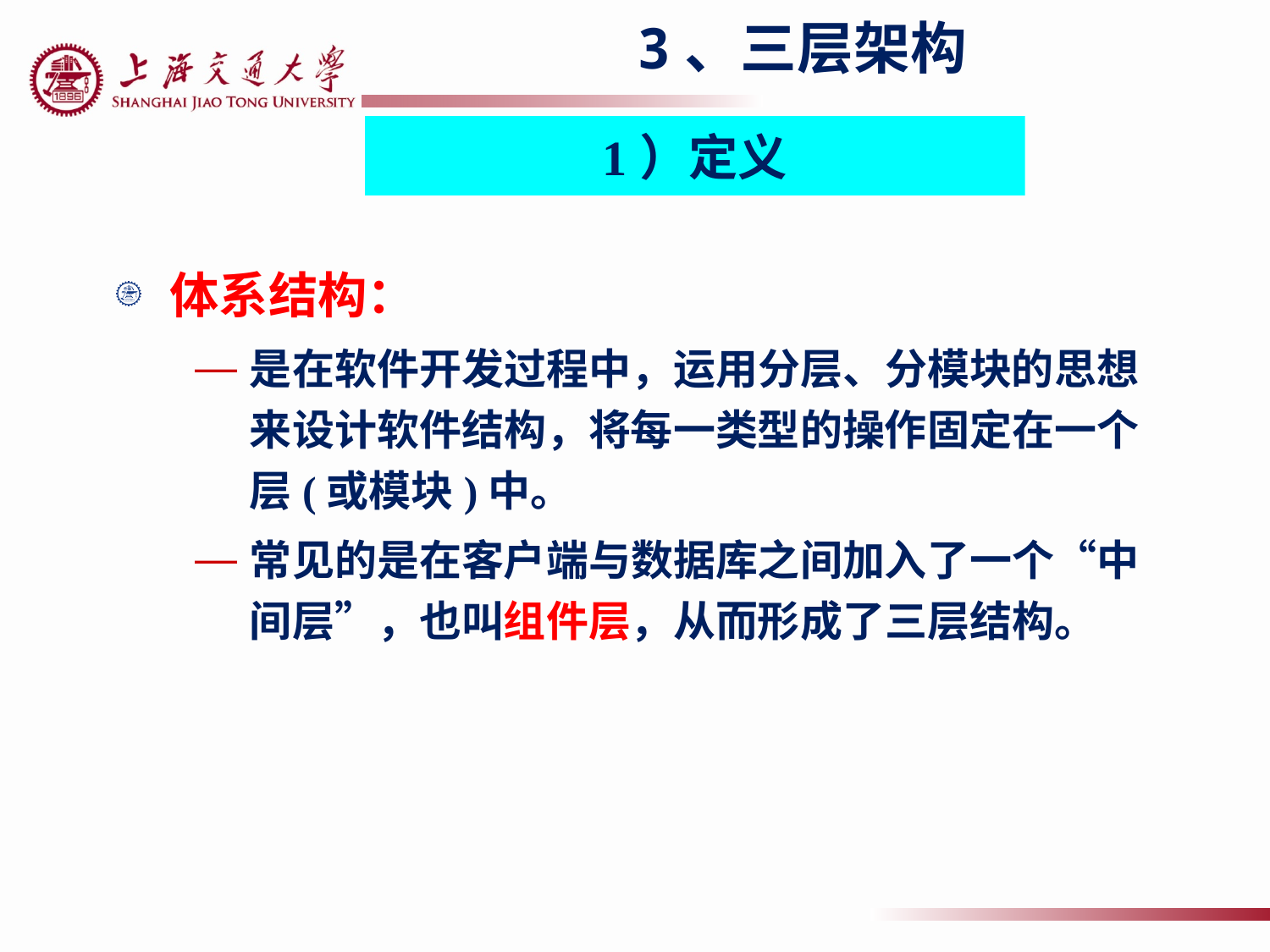

3、三层架构
1）定义
体系结构：
是在软件开发过程中，运用分层、分模块的思想来设计软件结构，将每一类型的操作固定在一个层(或模块)中。
常见的是在客户端与数据库之间加入了一个“中间层”，也叫组件层，从而形成了三层结构。